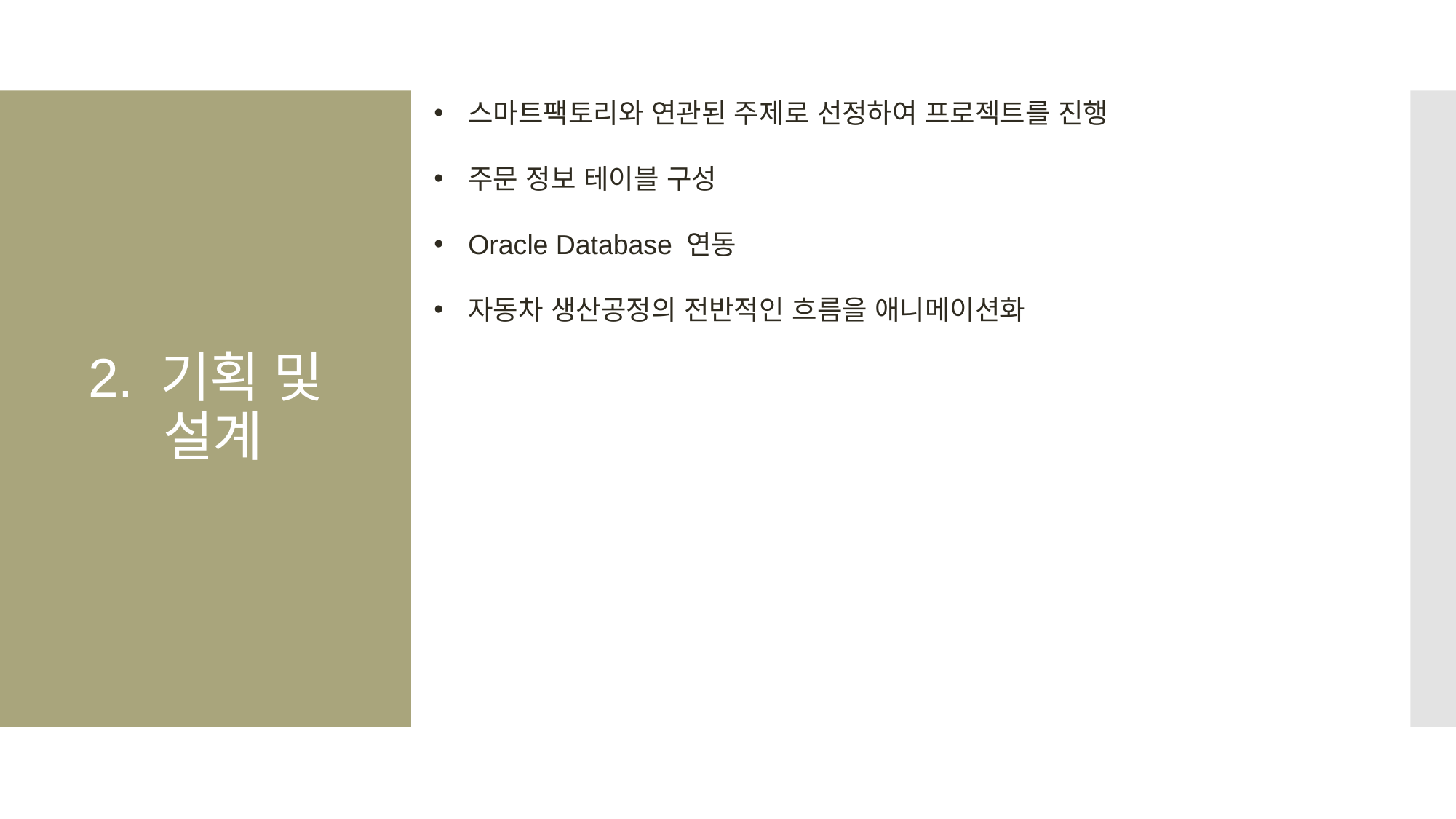

스마트팩토리와 연관된 주제로 선정하여 프로젝트를 진행

주문 정보 테이블 구성

Oracle Database 연동

자동차 생산공정의 전반적인 흐름을 애니메이션화

# 2. 기획 및 설계